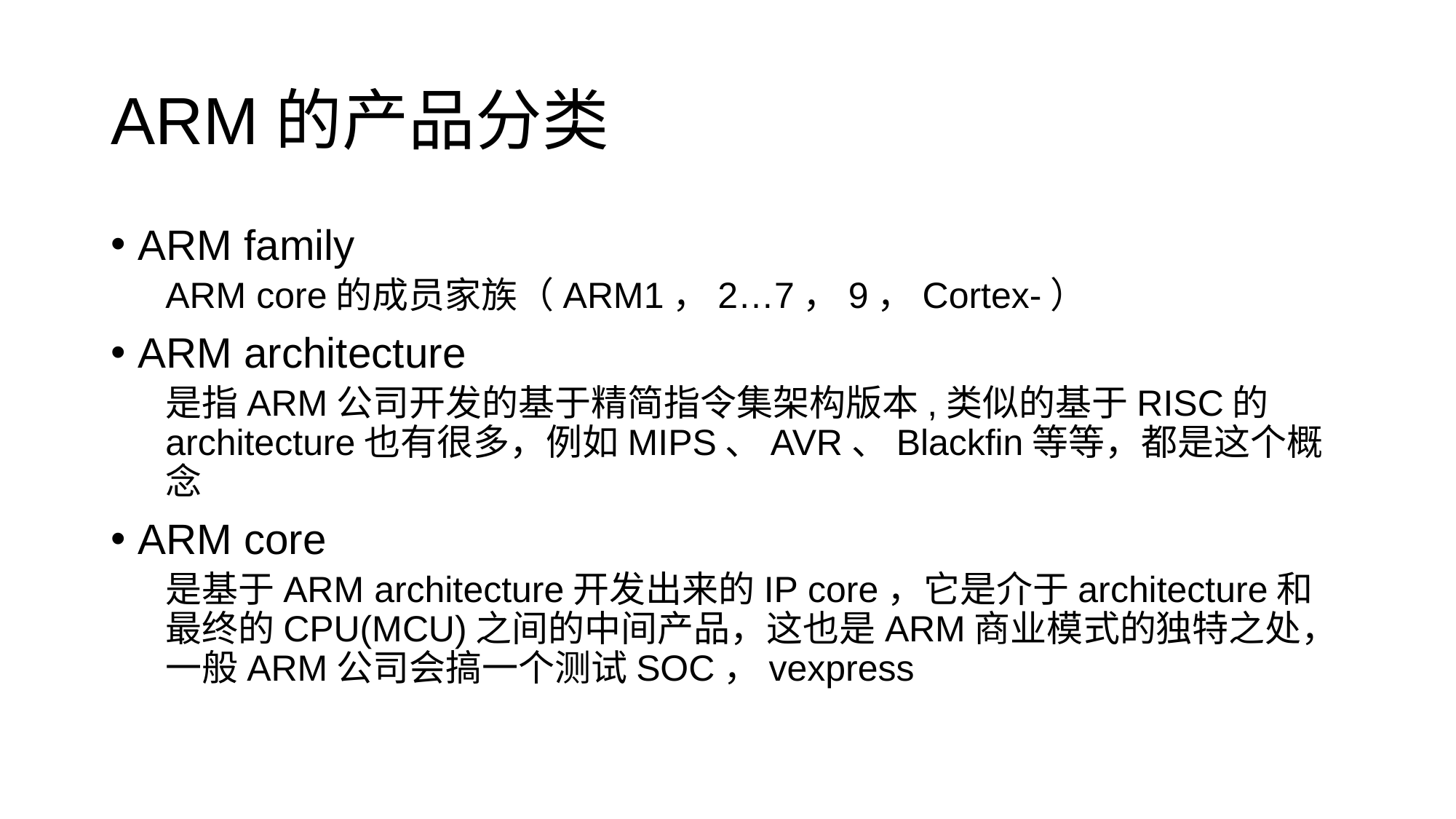

# ARM的产品分类
ARM family
ARM core的成员家族（ARM1，2…7，9，Cortex-）
ARM architecture
是指ARM公司开发的基于精简指令集架构版本,类似的基于RISC的architecture也有很多，例如MIPS、AVR、Blackfin等等，都是这个概念
ARM core
是基于ARM architecture开发出来的IP core，它是介于architecture和最终的CPU(MCU)之间的中间产品，这也是ARM商业模式的独特之处，一般ARM公司会搞一个测试SOC，vexpress